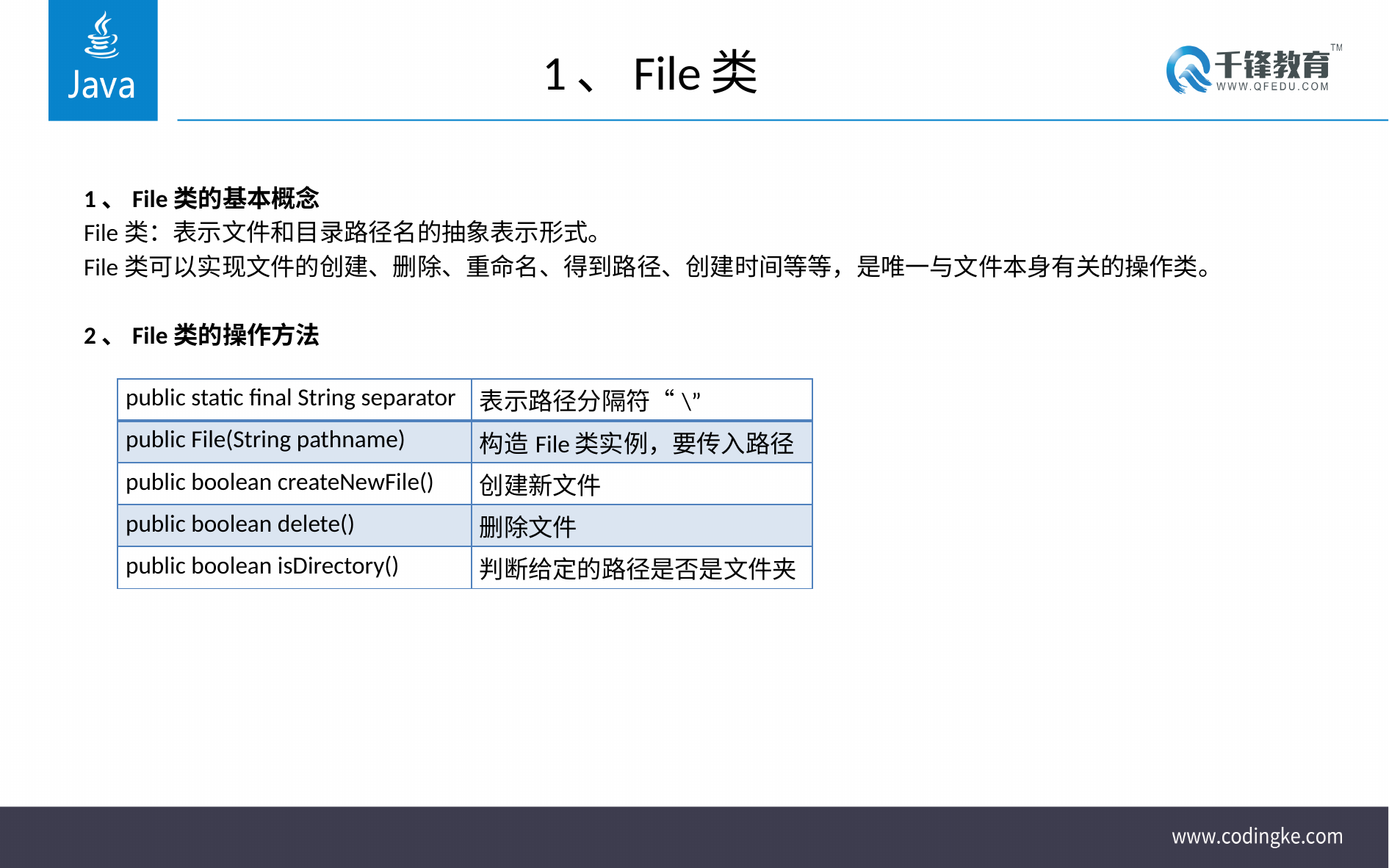

# 1、File类
1、File类的基本概念
File类：表示文件和目录路径名的抽象表示形式。
File类可以实现文件的创建、删除、重命名、得到路径、创建时间等等，是唯一与文件本身有关的操作类。

2、File类的操作方法
| public static final String separator | 表示路径分隔符“\” |
| --- | --- |
| public File(String pathname) | 构造File类实例，要传入路径 |
| public boolean createNewFile() | 创建新文件 |
| public boolean delete() | 删除文件 |
| public boolean isDirectory() | 判断给定的路径是否是文件夹 |